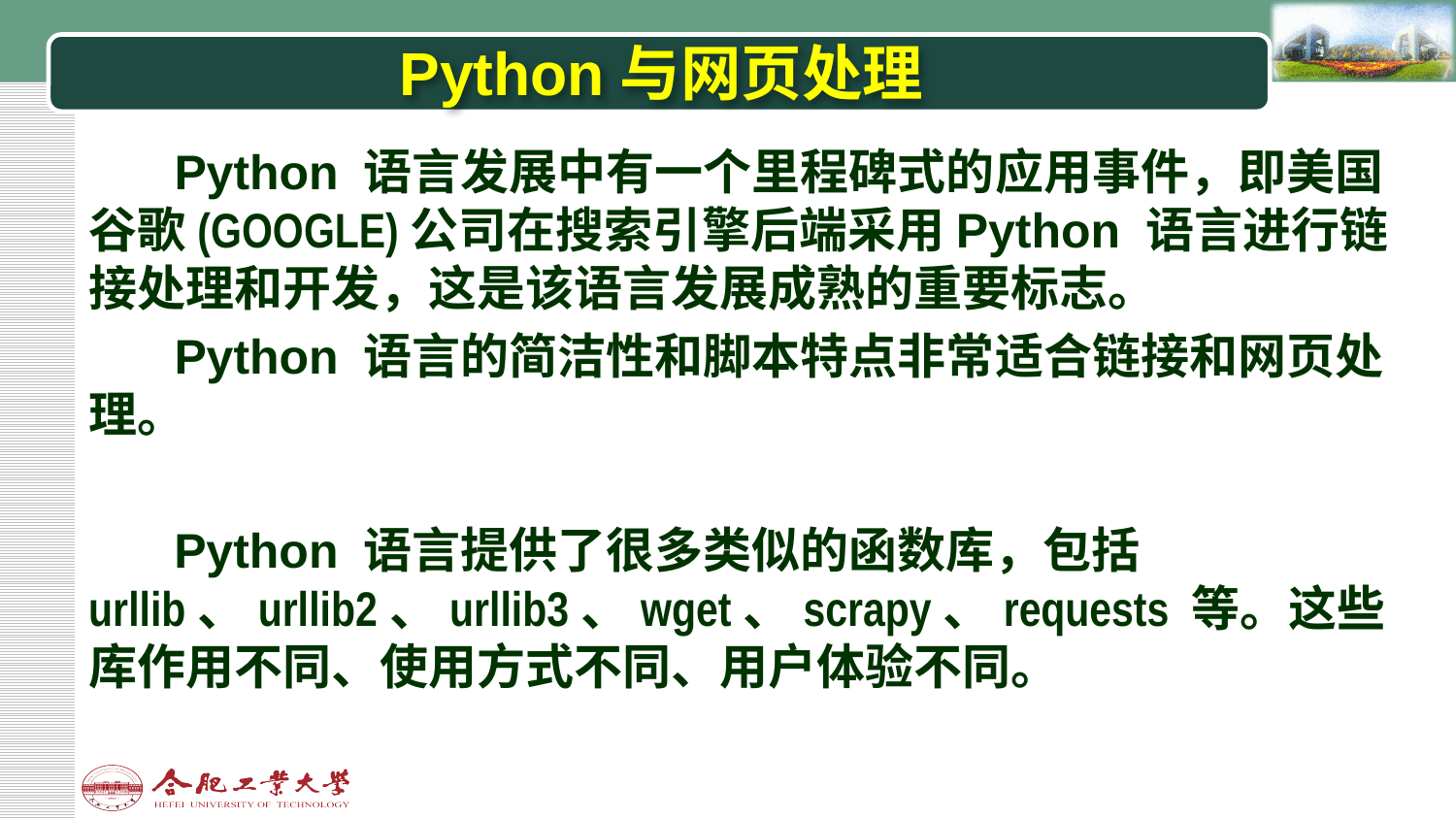

# Python与网页处理
Python 语言发展中有一个里程碑式的应用事件，即美国谷歌(GOOGLE)公司在搜索引擎后端采用Python 语言进行链接处理和开发，这是该语言发展成熟的重要标志。
Python 语言的简洁性和脚本特点非常适合链接和网页处理。
Python 语言提供了很多类似的函数库，包括urllib、urllib2、urllib3、wget、scrapy、requests 等。这些库作用不同、使用方式不同、用户体验不同。